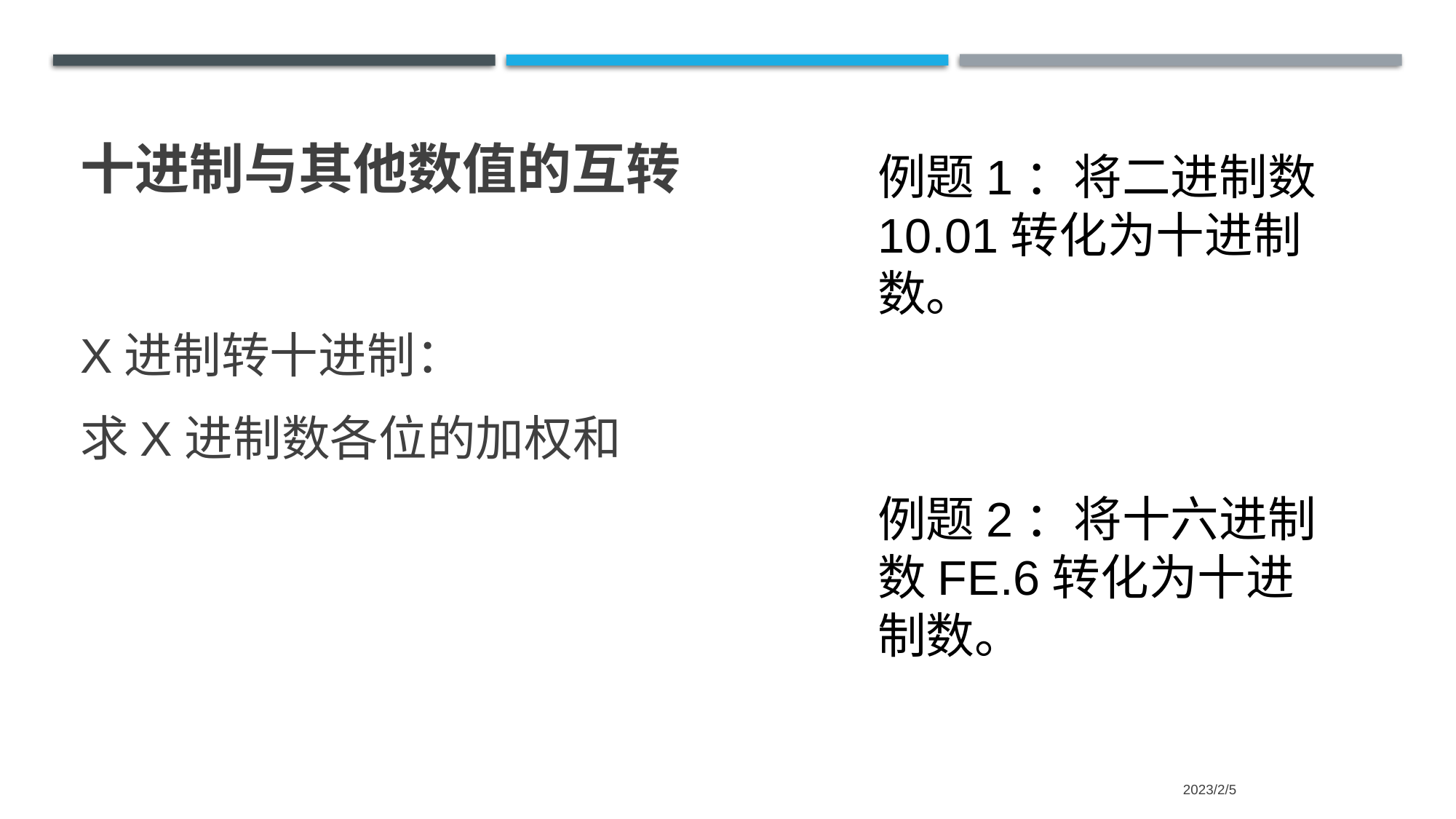

# 十进制与其他数值的互转
例题1：将二进制数10.01转化为十进制数。
X进制转十进制：
求X进制数各位的加权和

例题2：将十六进制数FE.6转化为十进制数。
2023/2/5